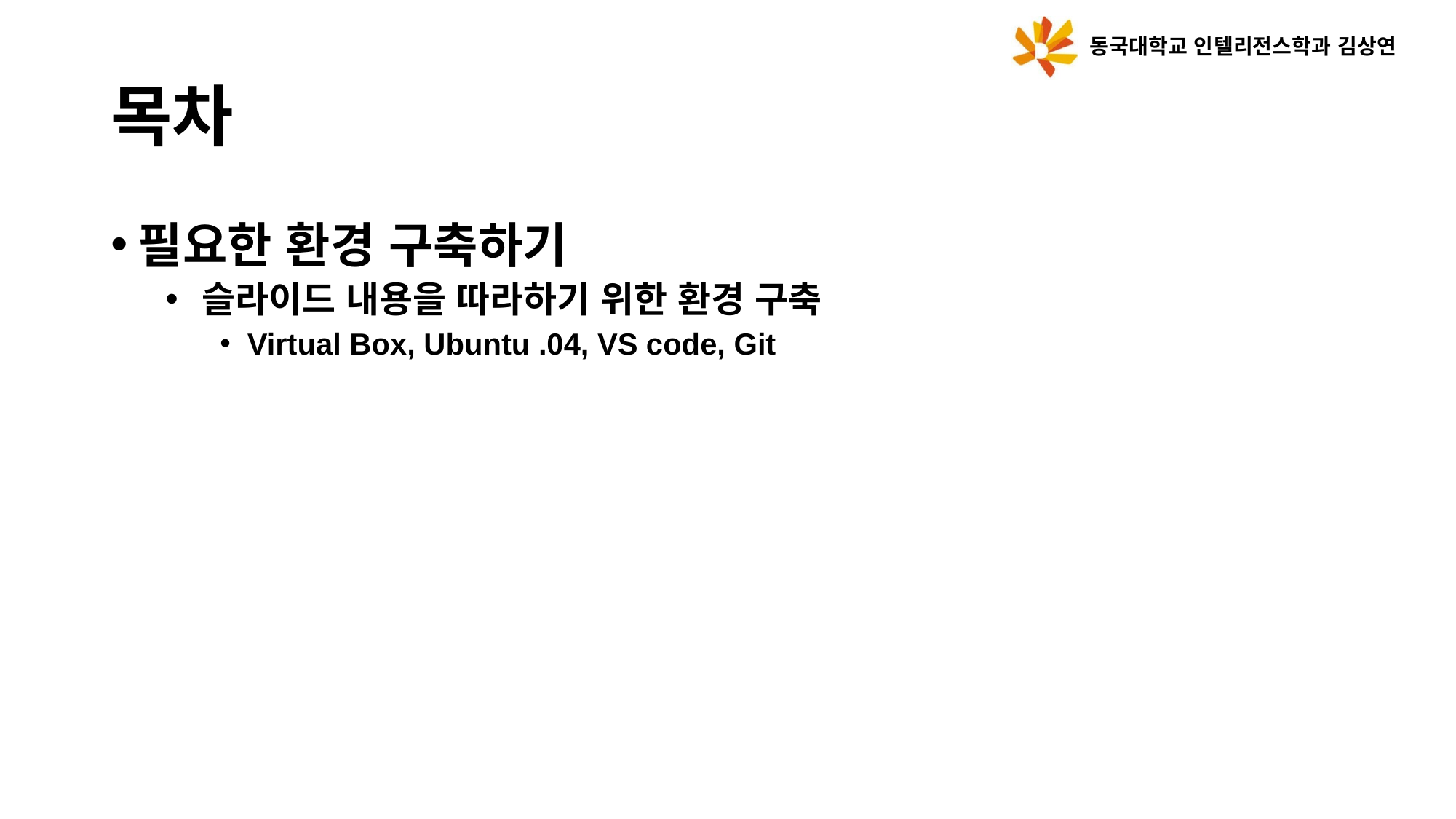

동국대학교 인텔리전스학과 김상연
# 목차
필요한 환경 구축하기
슬라이드 내용을 따라하기 위한 환경 구축
Virtual Box, Ubuntu .04, VS code, Git